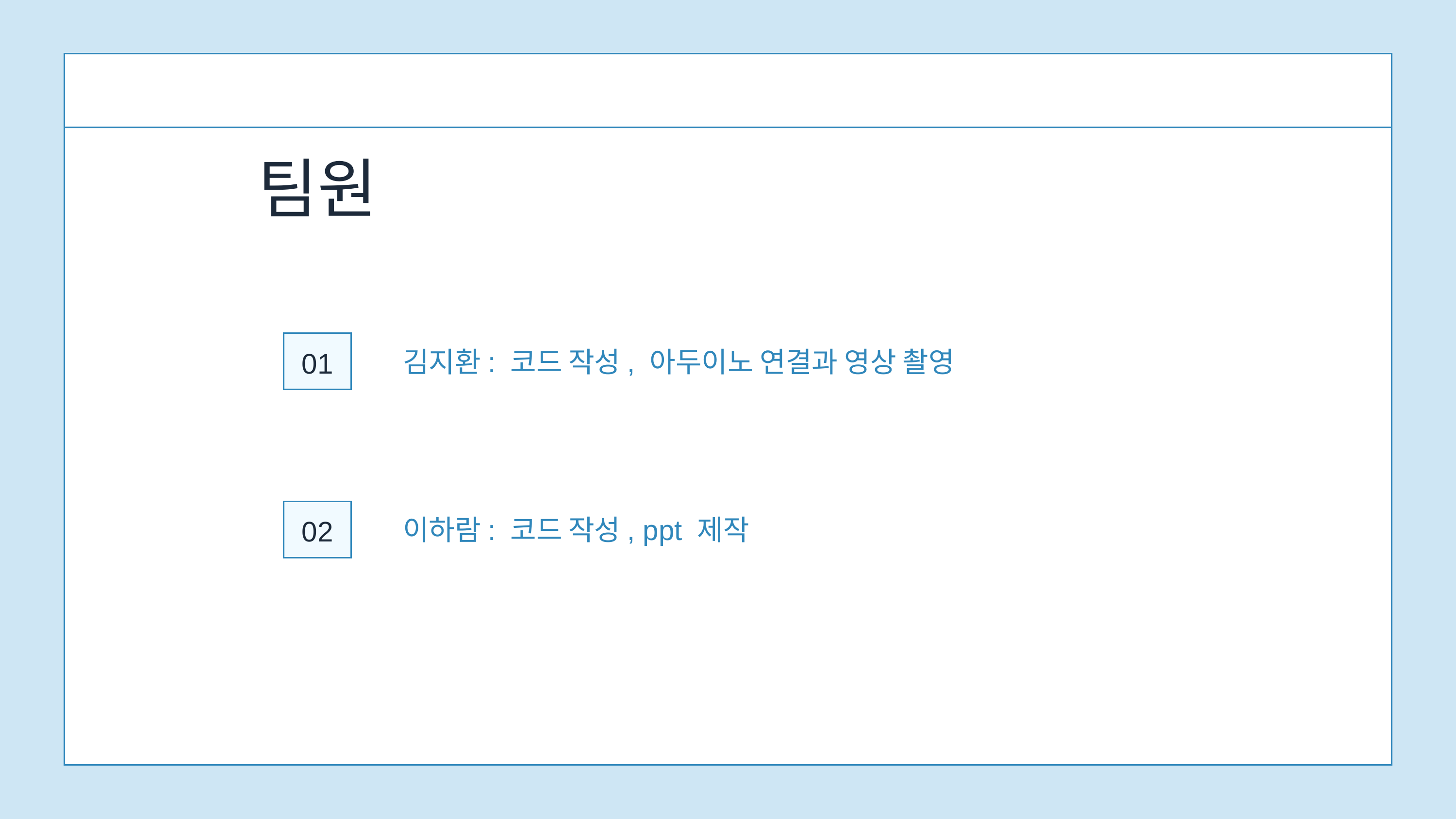

팀원

김지환: 코드 작성, 아두이노 연결과 영상 촬영
01

이하람: 코드 작성, ppt 제작
02